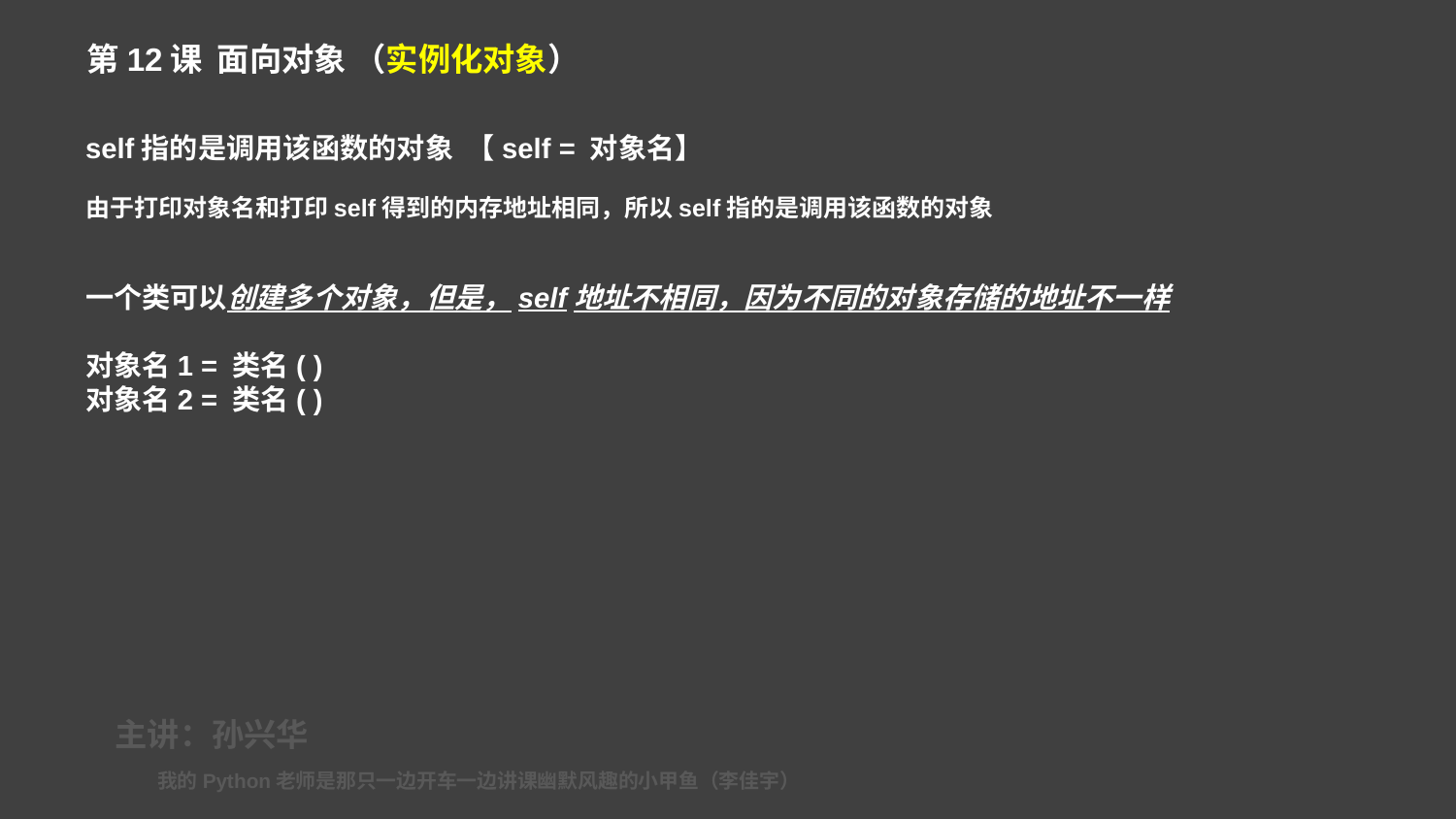

第12课  面向对象 （实例化对象）
self指的是调用该函数的对象  【self = 对象名】

由于打印对象名和打印self得到的内存地址相同，所以self指的是调用该函数的对象

一个类可以创建多个对象，但是，self地址不相同，因为不同的对象存储的地址不一样

对象名1 = 类名( )
对象名2 = 类名( )